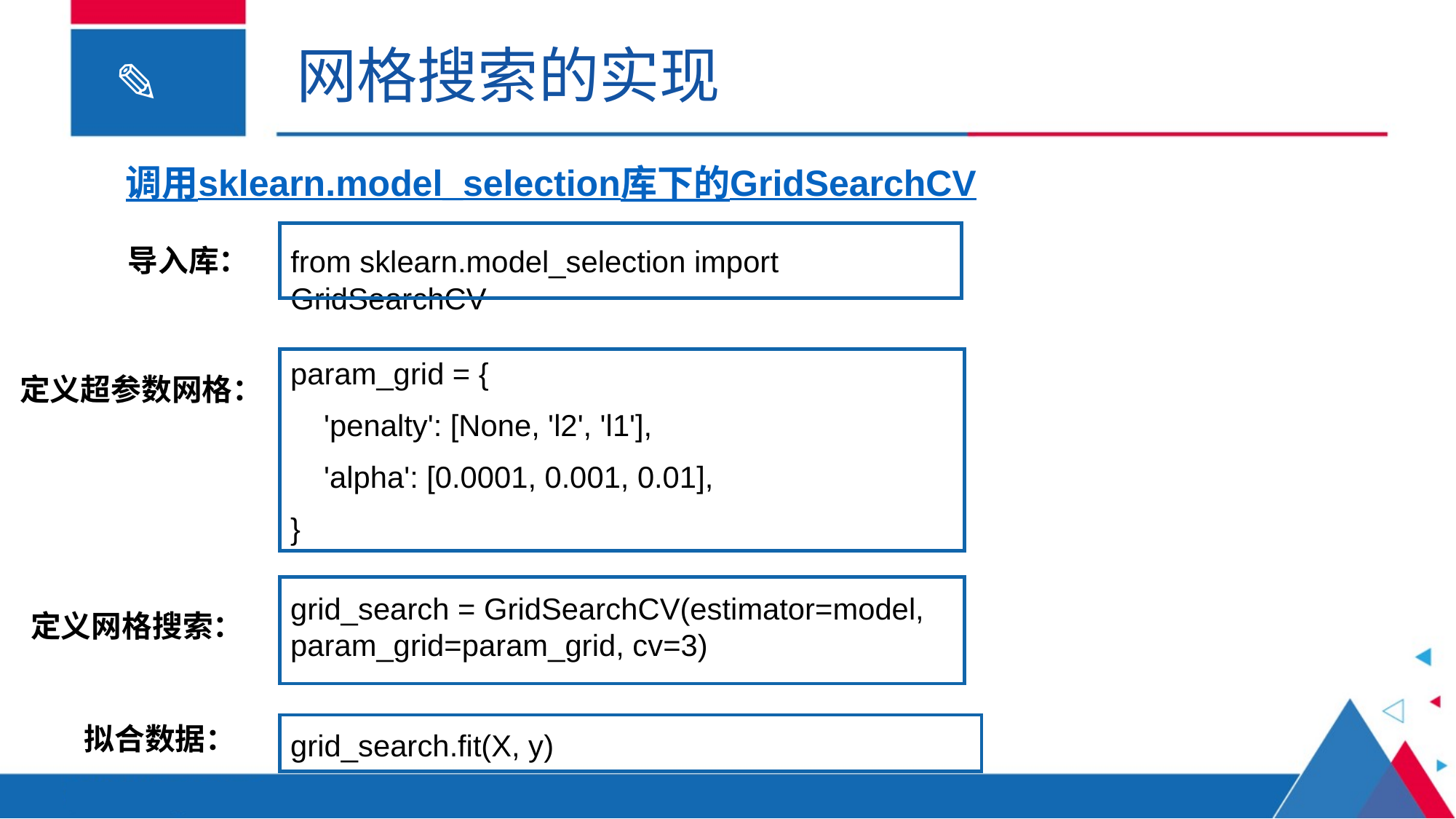

网格搜索的实现
调用sklearn.model_selection库下的GridSearchCV

from sklearn.model_selection import GridSearchCV
导入库：
param_grid = {
    'penalty': [None, 'l2', 'l1'],
    'alpha': [0.0001, 0.001, 0.01],
}

定义超参数网格：

grid_search = GridSearchCV(estimator=model, param_grid=param_grid, cv=3)
定义网格搜索：
拟合数据：

grid_search.fit(X, y)